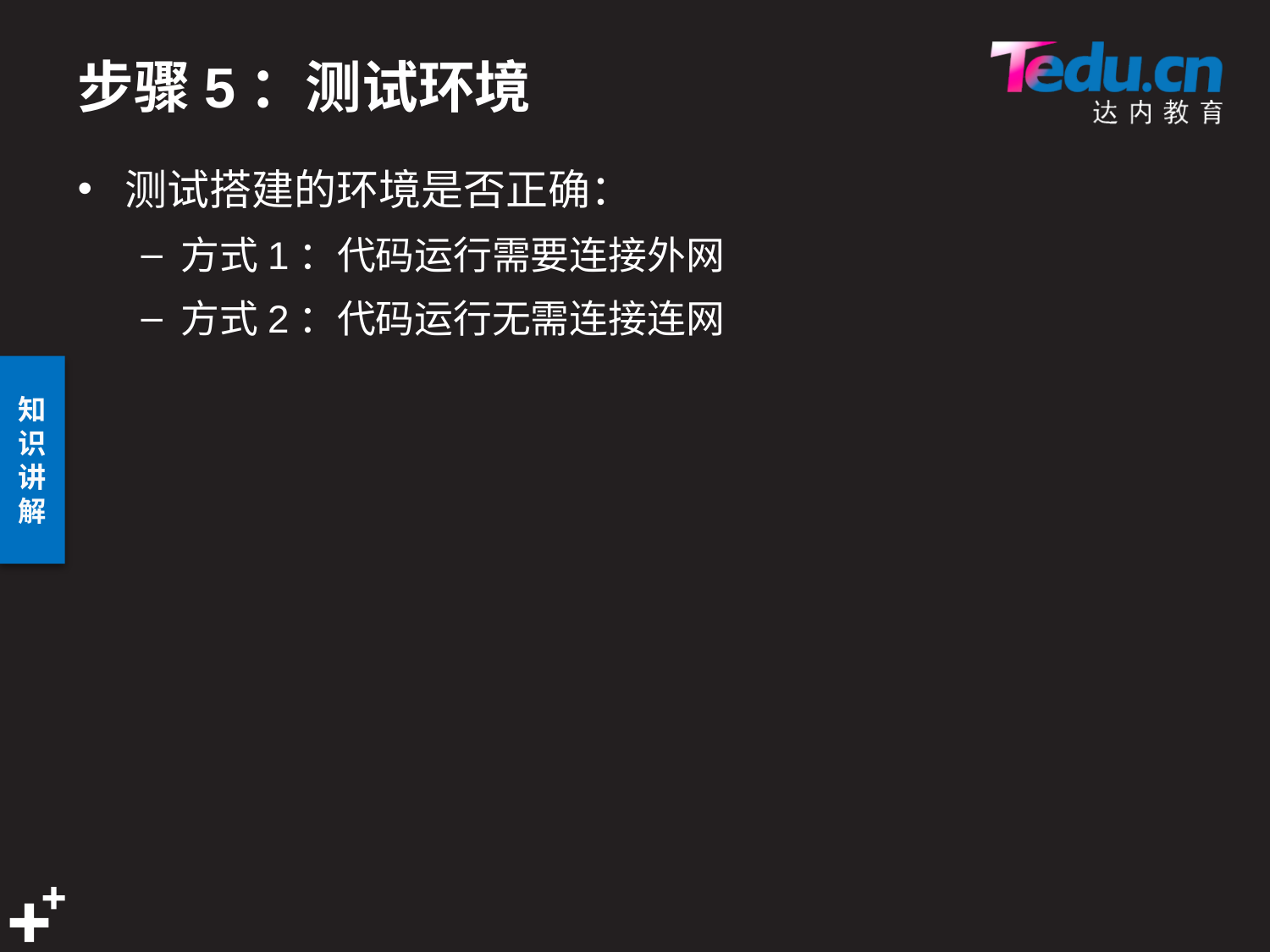

# 步骤5：测试环境
测试搭建的环境是否正确：
方式1：代码运行需要连接外网
方式2：代码运行无需连接连网